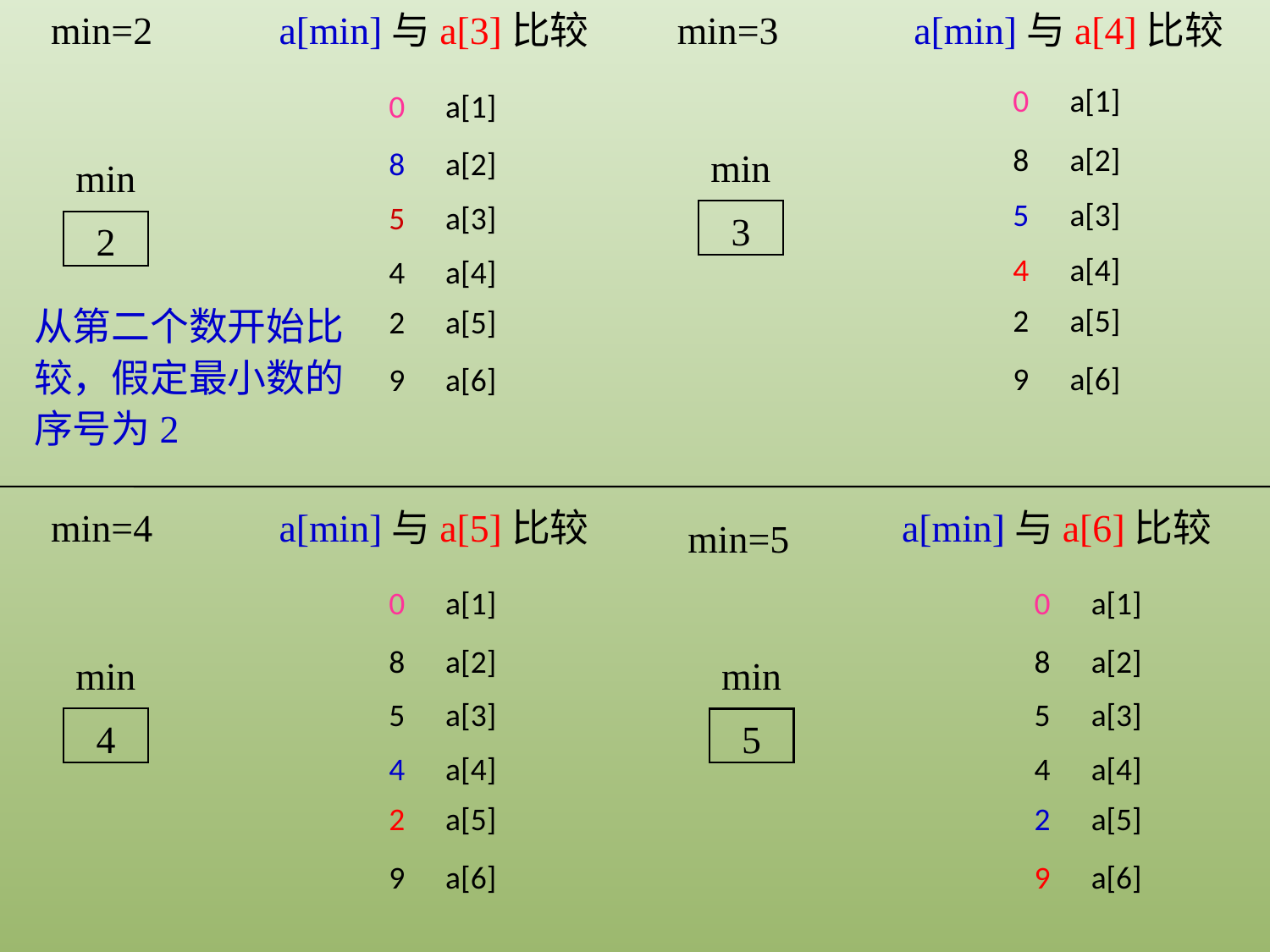

a[min]与a[3]比较
0
a[1]
8
a[2]
5
a[3]
4
a[4]
2
a[5]
9
a[6]
a[min]与a[4]比较
0
a[1]
8
a[2]
5
a[3]
4
a[4]
2
a[5]
9
a[6]
     min=2
min
2
   min=3
min
3
从第二个数开始比较，假定最小数的序号为2

a[min]与a[5]比较
0
a[1]
8
a[2]
5
a[3]
4
a[4]
2
a[5]
9
a[6]
a[min]与a[6]比较
0
a[1]
8
a[2]
5
a[3]
4
a[4]
2
a[5]
9
a[6]
     min=4
min
4
   min=5
min
5
371